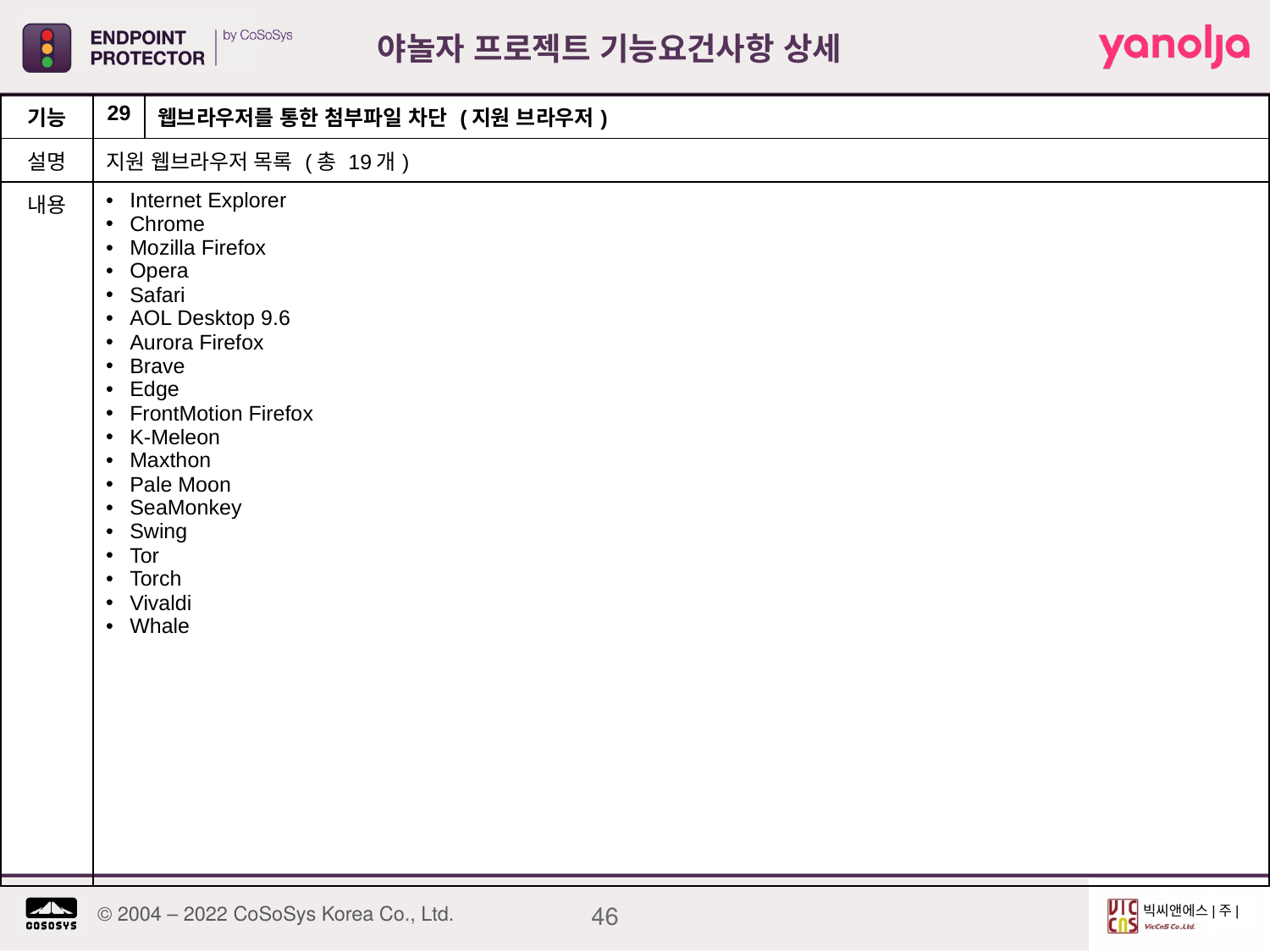

야놀자 프로젝트 기능요건사항 상세
| 기능 | 29 | 웹브라우저를 통한 첨부파일 차단 (지원 브라우저) |
| --- | --- | --- |
| 설명 | 지원 웹브라우저 목록 (총 19개) |  |
| 내용 | Internet Explorer Chrome Mozilla Firefox Opera Safari AOL Desktop 9.6 Aurora Firefox Brave Edge FrontMotion Firefox K-Meleon Maxthon Pale Moon SeaMonkey Swing Tor Torch Vivaldi Whale |  |
46